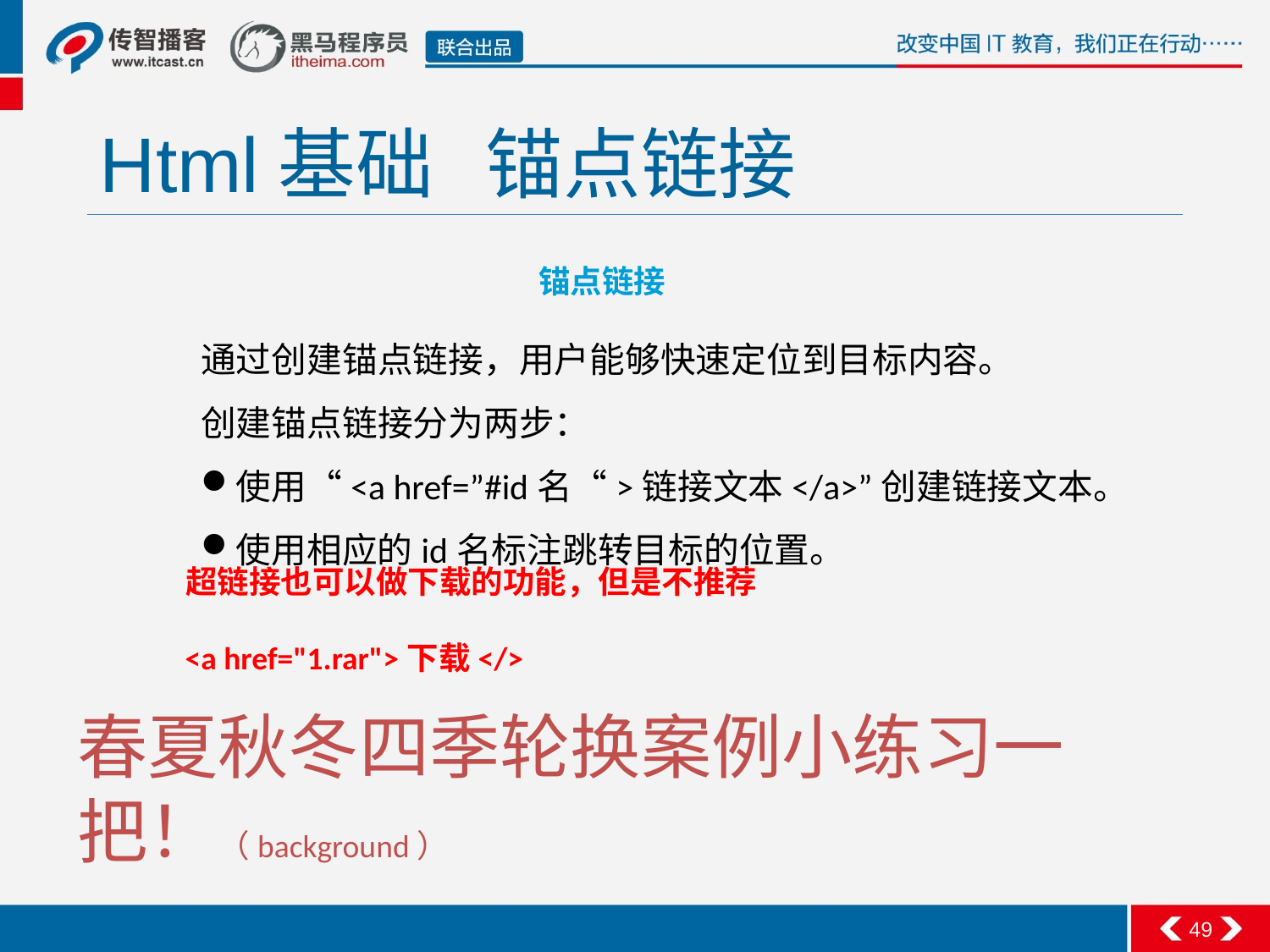

# Html基础   锚点链接
锚点链接
通过创建锚点链接，用户能够快速定位到目标内容。
创建锚点链接分为两步：
使用“<a href=”#id名“>链接文本</a>”创建链接文本。
使用相应的id名标注跳转目标的位置。
              超链接也可以做下载的功能，但是不推荐

               <a href="1.rar">下载</>
春夏秋冬四季轮换案例小练习一把！（background）

49